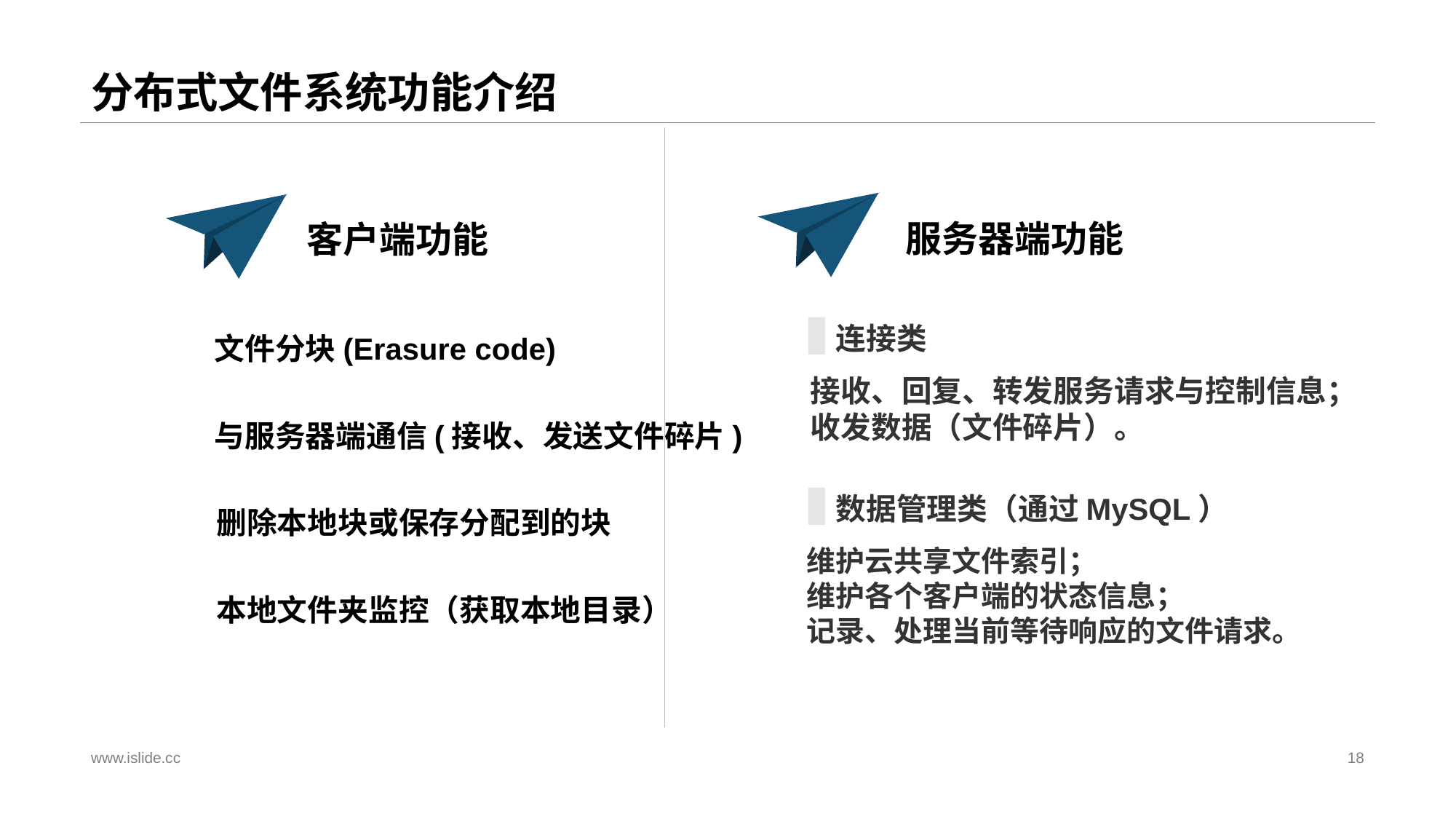

# 分布式文件系统功能介绍

客户端功能
文件分块(Erasure code)
与服务器端通信(接收、发送文件碎片)
删除本地块或保存分配到的块
本地文件夹监控（获取本地目录）
服务器端功能
连接类

接收、回复、转发服务请求与控制信息；
收发数据（文件碎片）。
数据管理类（通过MySQL）

维护云共享文件索引；
维护各个客户端的状态信息；
记录、处理当前等待响应的文件请求。
www.islide.cc
18